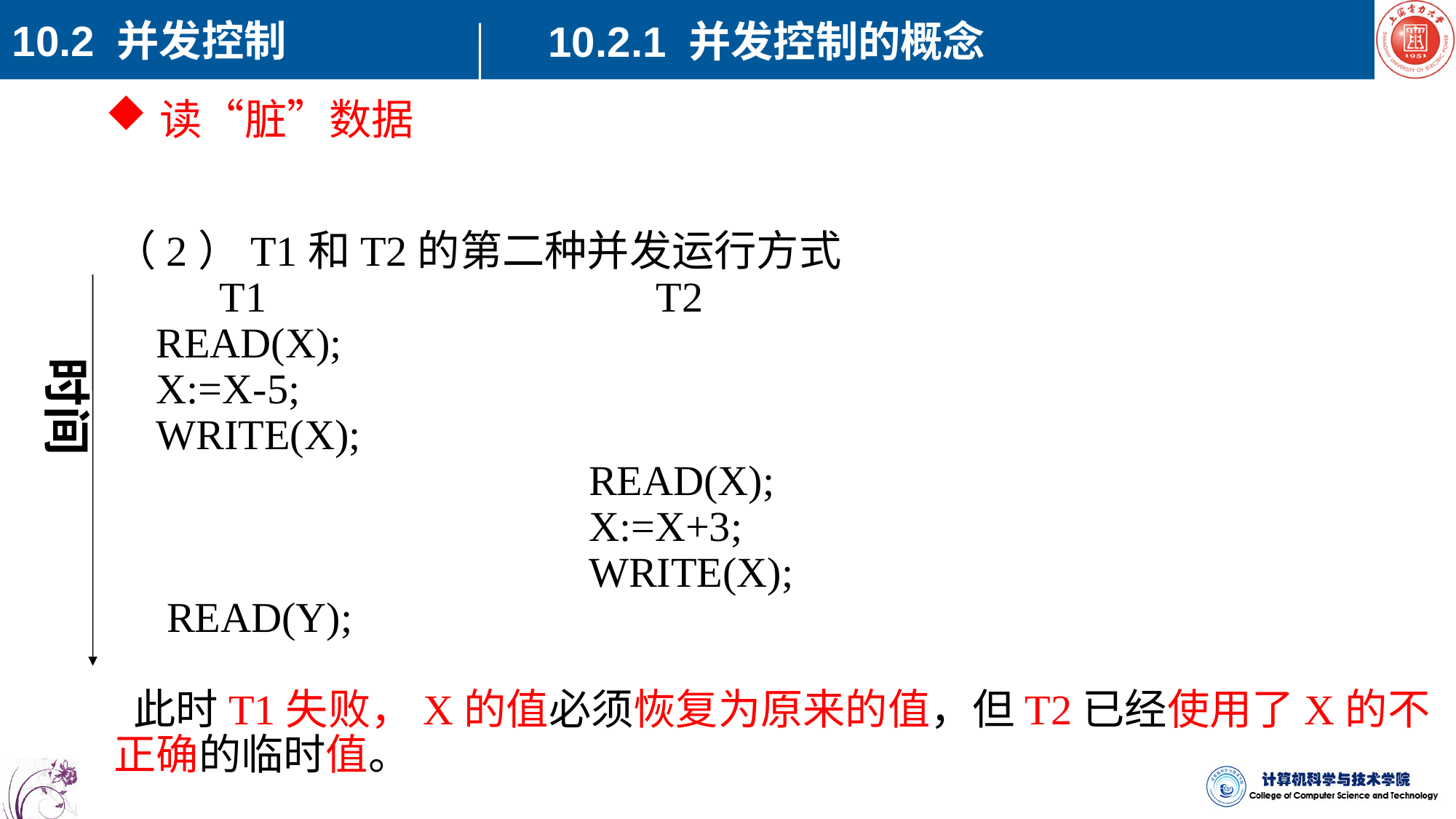

10.2 并发控制
10.2.1 并发控制的概念
读“脏”数据
（2）T1和T2的第二种并发运行方式
          T1                                     T2
    READ(X);
    X:=X-5;
    WRITE(X);
                                             READ(X);
                                             X:=X+3;
                                             WRITE(X);
     READ(Y);

 此时T1失败，X的值必须恢复为原来的值，但T2已经使用了X的不正确的临时值。

时间